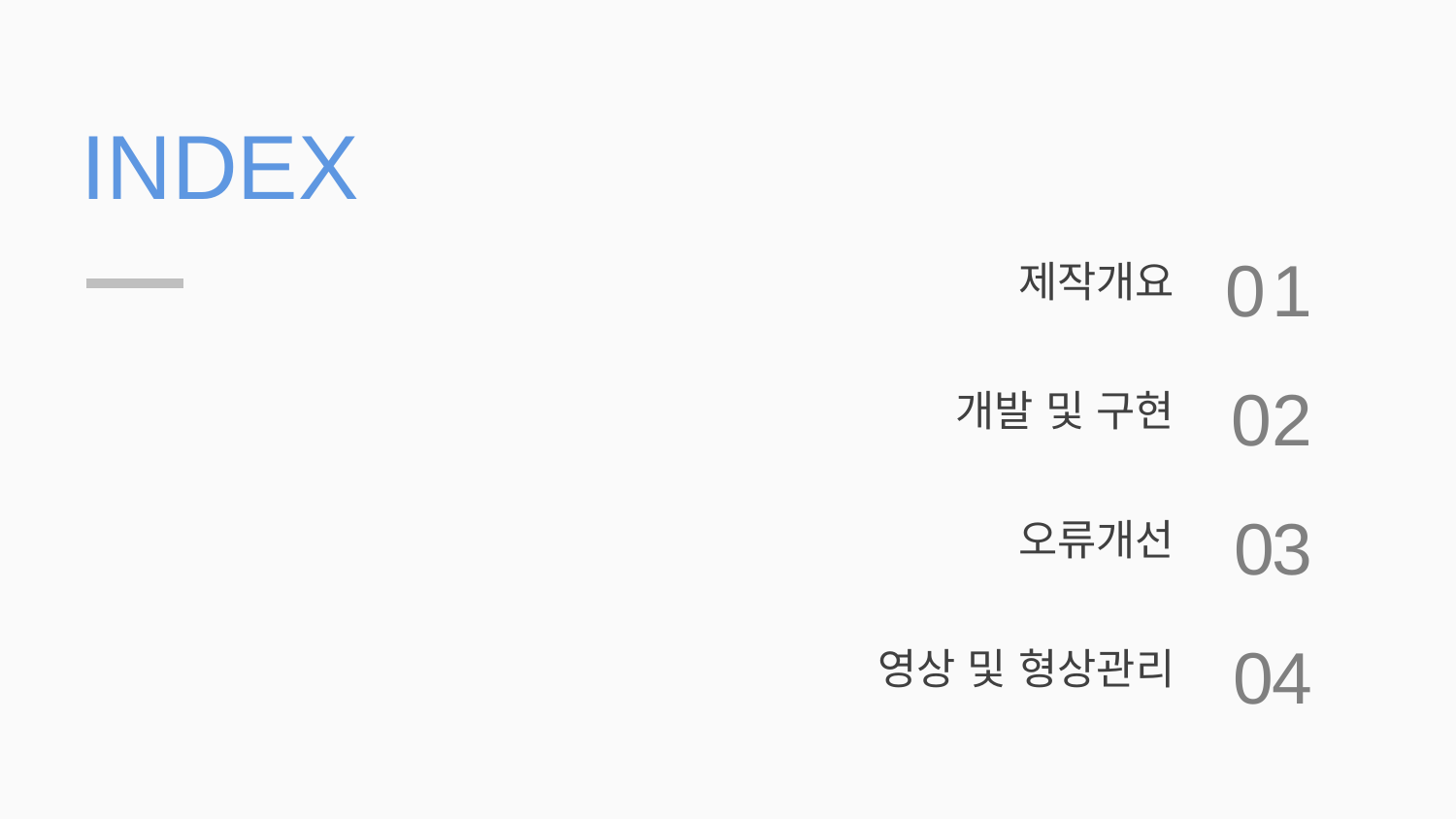

INDEX
제작개요
01
개발 및 구현
02
오류개선
03
영상 및 형상관리
04